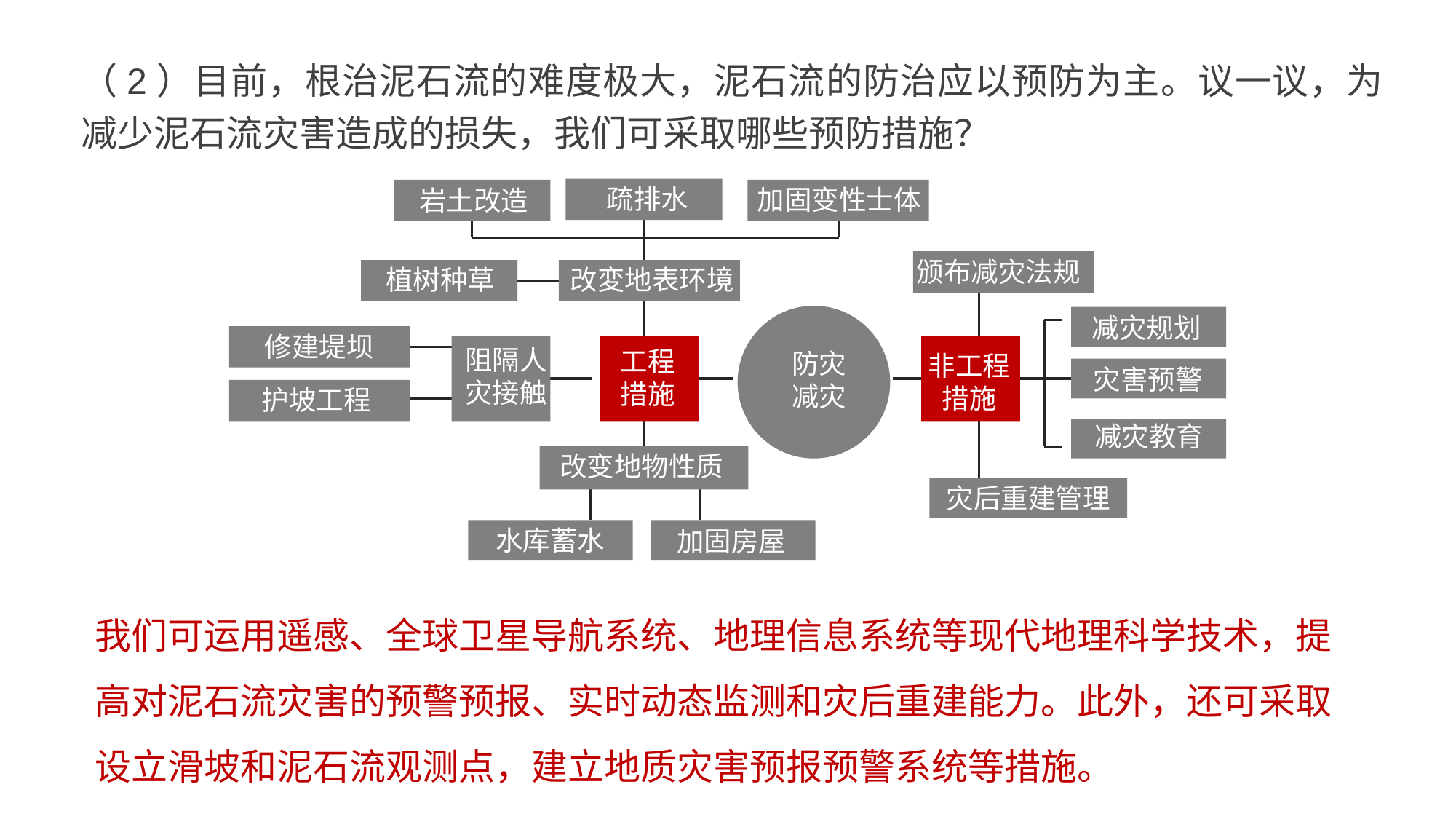

（2）目前，根治泥石流的难度极大，泥石流的防治应以预防为主。议一议，为减少泥石流灾害造成的损失，我们可采取哪些预防措施？
疏排水
加固变性士体
岩土改造

颁布减灾法规
改変地表环境
植树种草
减灾规划
修建堤坝
阻隔人
灾接触
工程
措施
防灾
减灾
非工程
措施
灾害预警
护坡工程
减灾教育
改变地物性质
灾后重建管理
水库蓄水
加固房屋
我们可运用遥感、全球卫星导航系统、地理信息系统等现代地理科学技术，提高对泥石流灾害的预警预报、实时动态监测和灾后重建能力。此外，还可采取设立滑坡和泥石流观测点，建立地质灾害预报预警系统等措施。